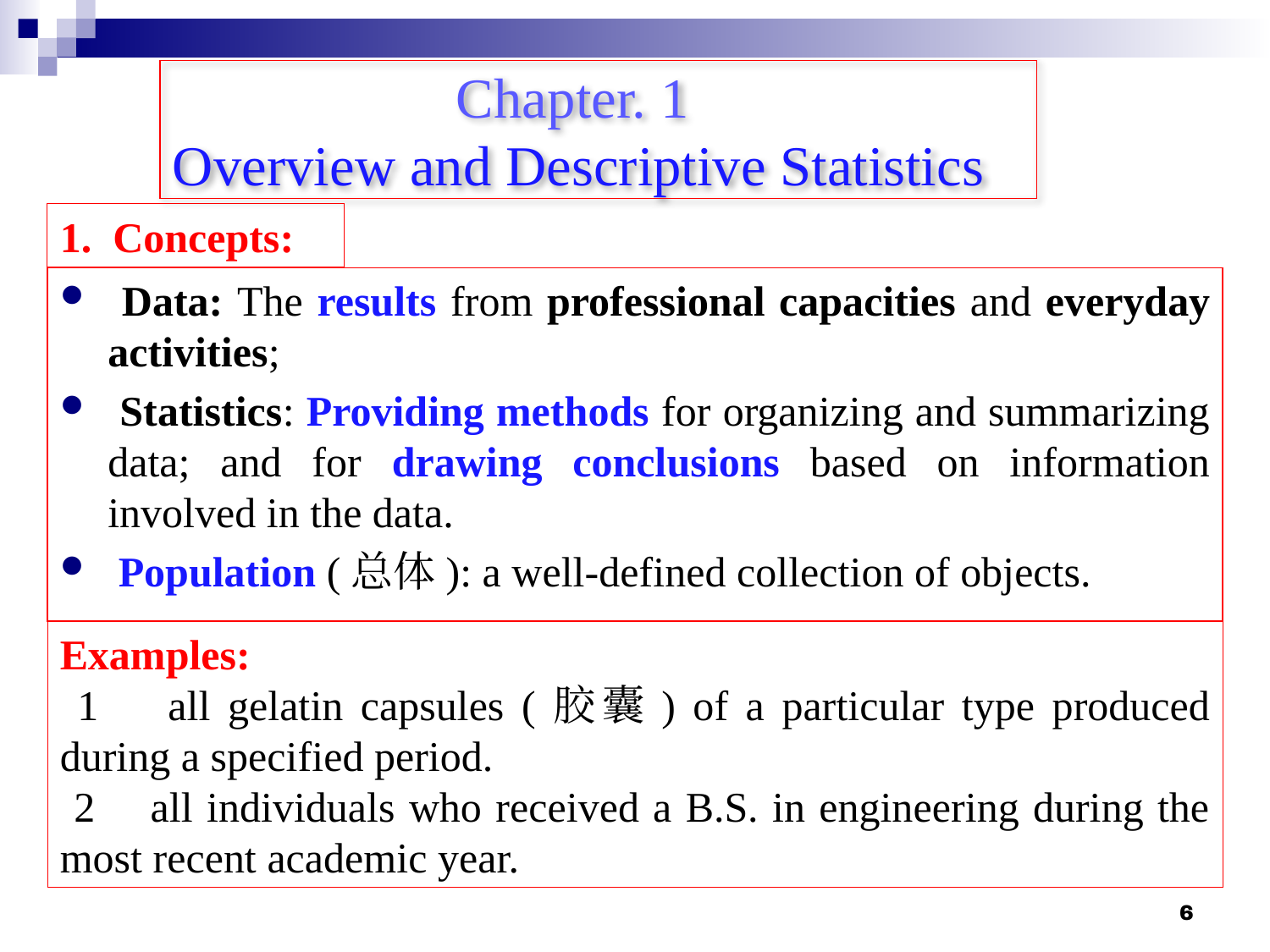

# Chapter. 1 Overview and Descriptive Statistics
1.  Concepts:
 Data: The results from professional capacities and everyday activities;
 Statistics: Providing methods for organizing and summarizing data; and for drawing conclusions based on information involved in the data.
 Population (总体): a well-defined collection of objects.
Examples:
 1    all gelatin capsules (胶囊) of a particular type produced during a specified period.
 2    all individuals who received a B.S. in engineering during the most recent academic year.
6